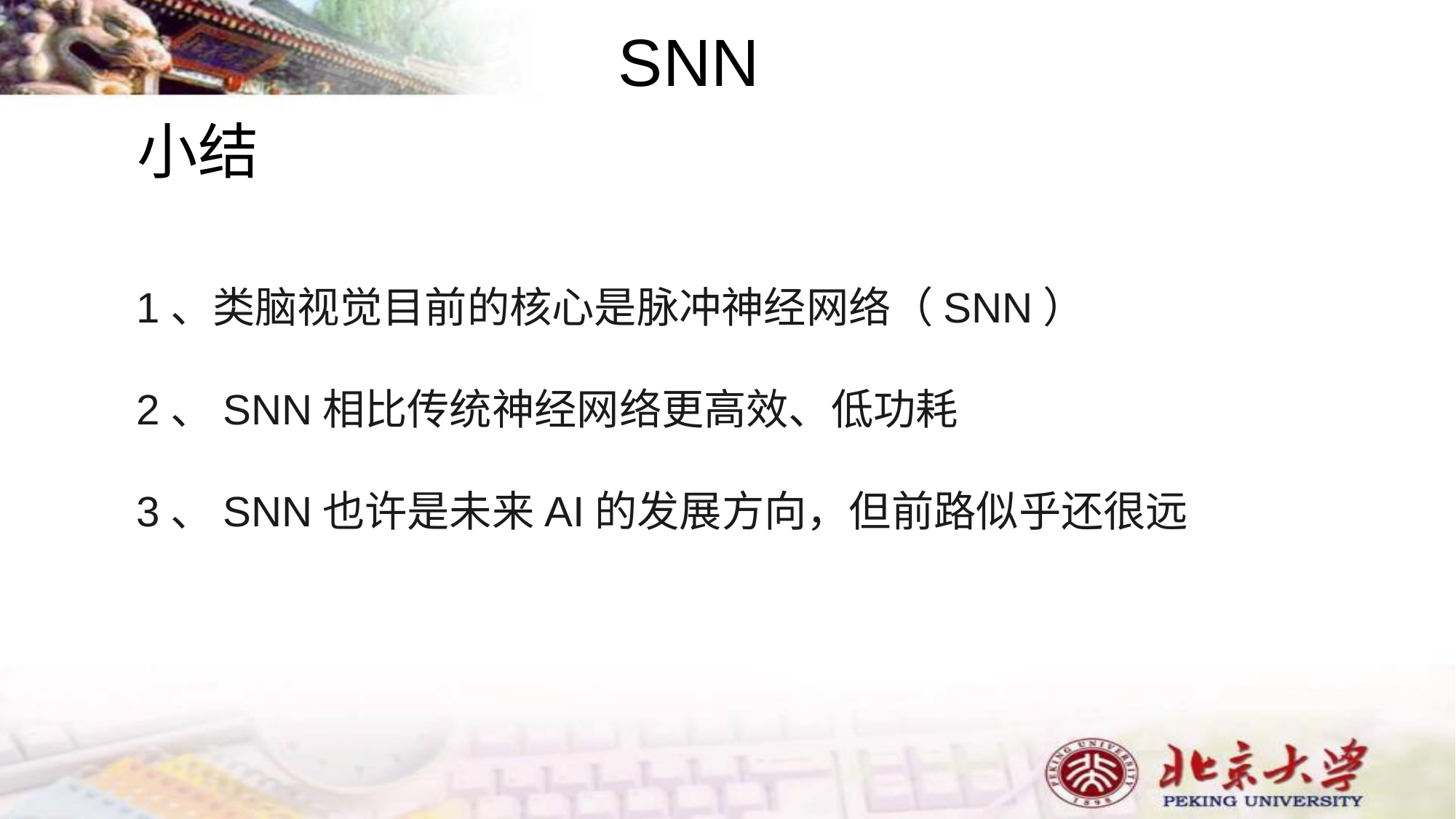

SNN
小结
1、类脑视觉目前的核心是脉冲神经网络（SNN）

2、SNN相比传统神经网络更高效、低功耗

3、SNN也许是未来AI的发展方向，但前路似乎还很远